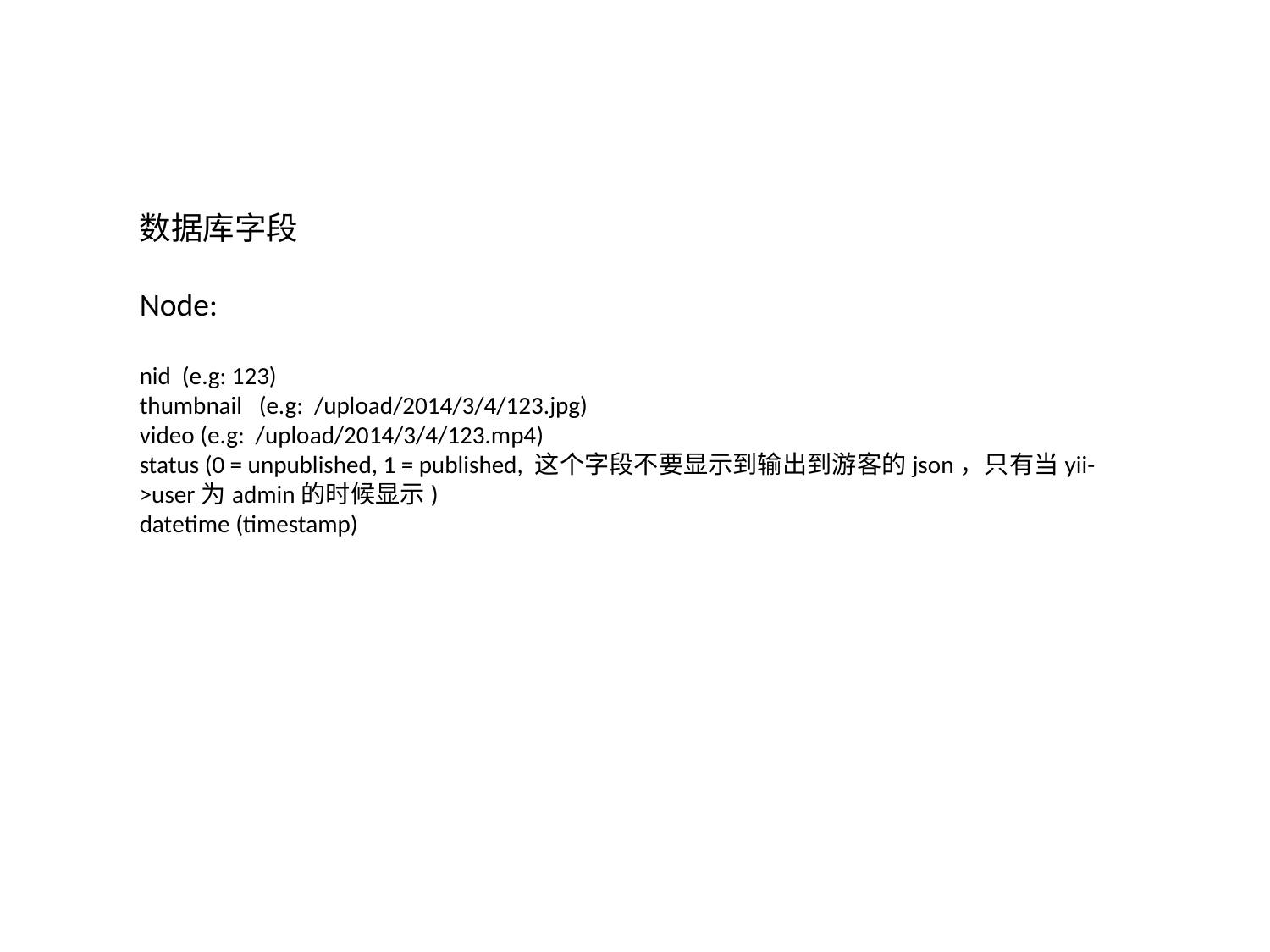

数据库字段

Node:

nid  (e.g: 123)
thumbnail   (e.g:  /upload/2014/3/4/123.jpg)
video (e.g:  /upload/2014/3/4/123.mp4)
status (0 = unpublished, 1 = published, 这个字段不要显示到输出到游客的json，只有当yii->user为admin的时候显示)
datetime (timestamp)